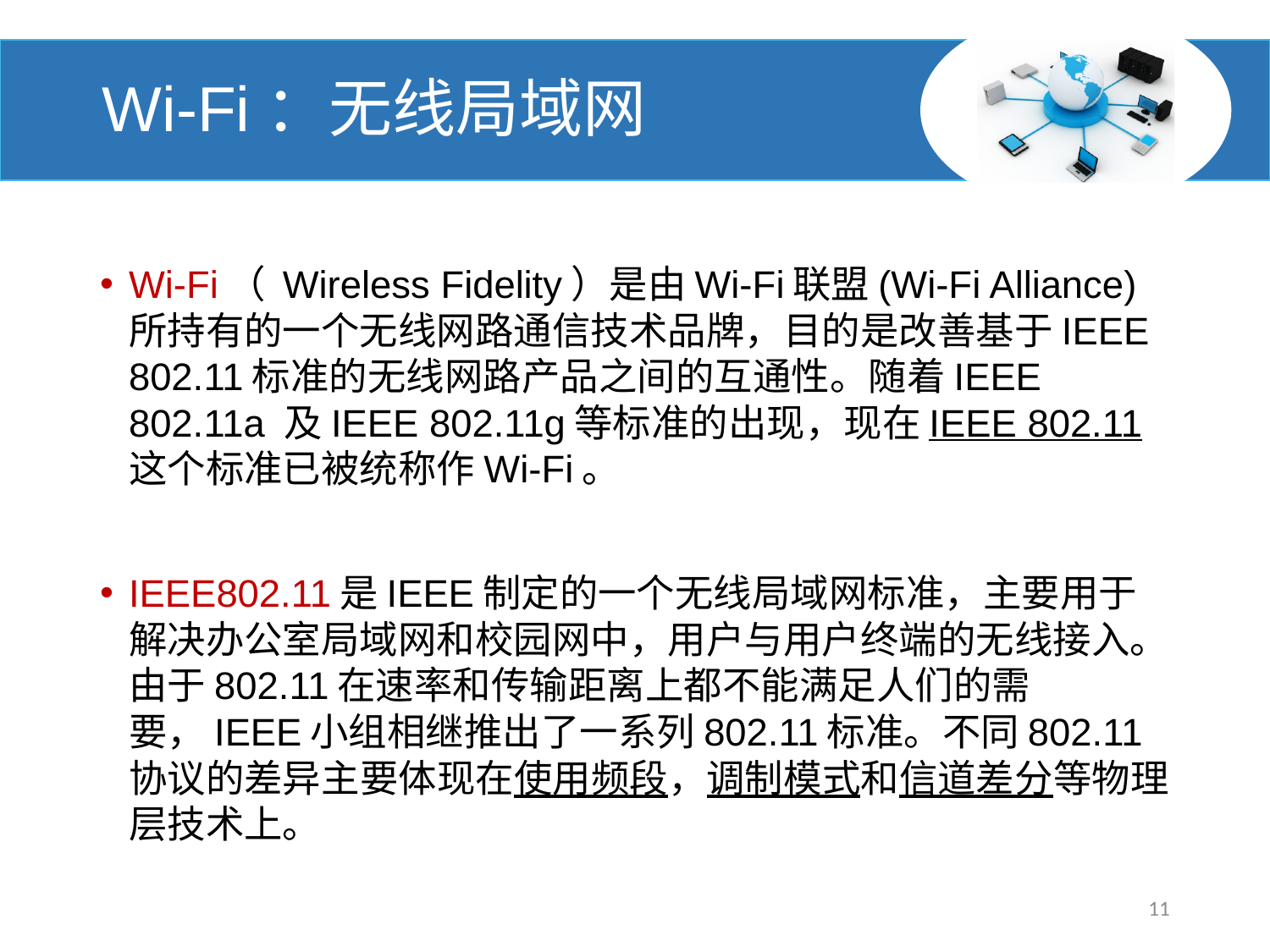

# Wi-Fi：无线局域网
Wi-Fi（ Wireless Fidelity）是由Wi-Fi联盟(Wi-Fi Alliance)所持有的一个无线网路通信技术品牌，目的是改善基于IEEE 802.11标准的无线网路产品之间的互通性。随着IEEE 802.11a 及IEEE 802.11g等标准的出现，现在IEEE 802.11 这个标准已被统称作Wi-Fi。

IEEE802.11是IEEE制定的一个无线局域网标准，主要用于解决办公室局域网和校园网中，用户与用户终端的无线接入。由于802.11在速率和传输距离上都不能满足人们的需要，IEEE小组相继推出了一系列802.11标准。不同802.11协议的差异主要体现在使用频段，调制模式和信道差分等物理层技术上。

11